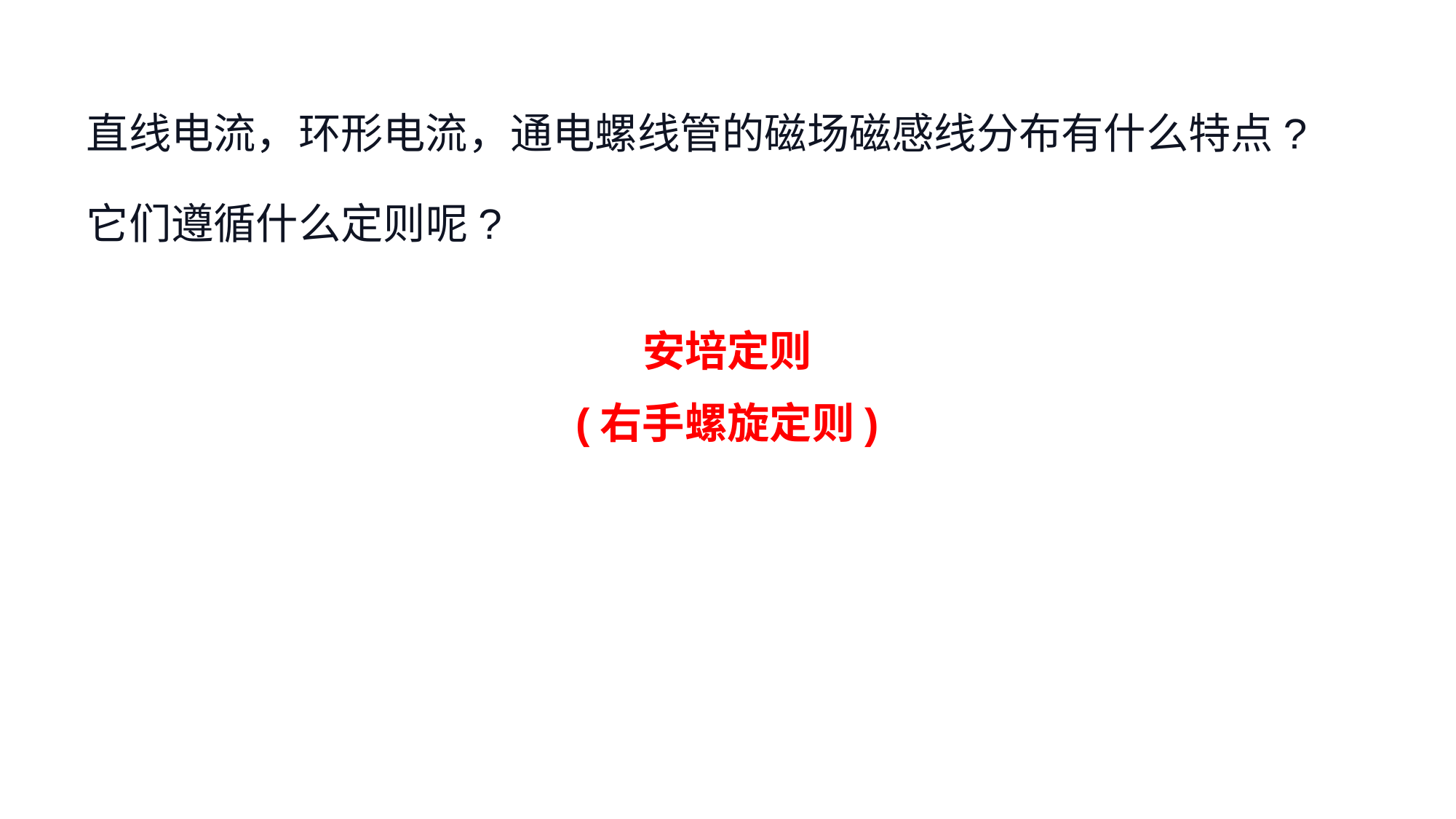

直线电流，环形电流，通电螺线管的磁场磁感线分布有什么特点?
它们遵循什么定则呢?
安培定则
(右手螺旋定则)